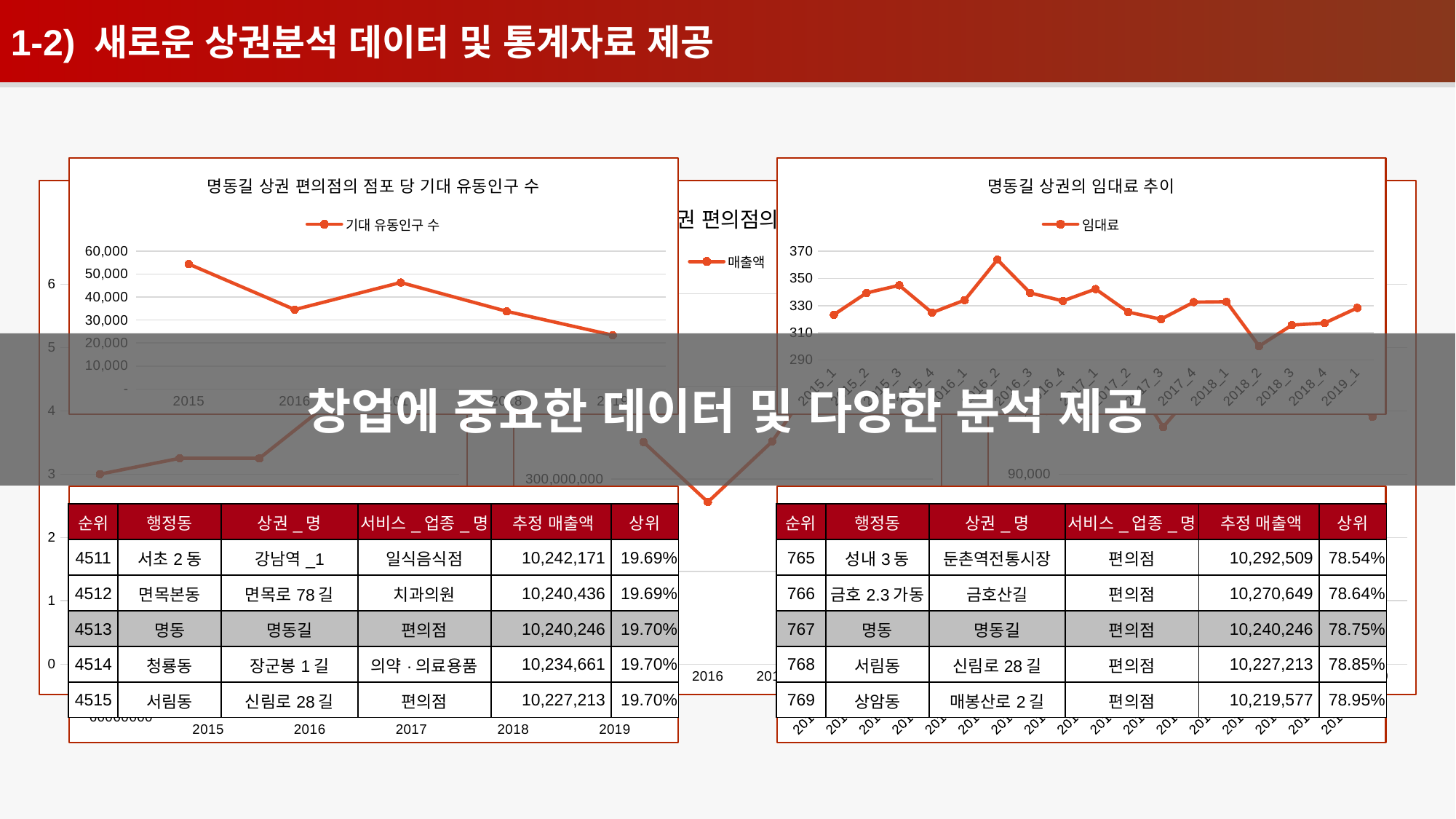

1-2) 새로운 상권분석 데이터 및 통계자료 제공

### Chart: 명동길 상권 편의점의 점포 당 기대 유동인구 수

| Category |  |
|---|---|
| 2015 | 54409.4166666667 |
| 2016 | 34566.0769230769 |
| 2017 | 46364.3846153846 |
| 2018 | 33810.8235294118 |
| 2019 | 23442.0 |

### Chart: 명동길 상권의 임대료 추이

| Category |  |
|---|---|
| 2015_1 | 323.301 |
| 2015_2 | 339.377 |
| 2015_3 | 344.926 |
| 2015_4 | 324.819 |
| 2016_1 | 334.07 |
| 2016_2 | 363.77 |
| 2016_3 | 339.336 |
| 2016_4 | 333.441 |
| 2017_1 | 342.176 |
| 2017_2 | 325.234 |
| 2017_3 | 320.015 |
| 2017_4 | 332.558 |
| 2018_1 | 332.864 |
| 2018_2 | 300.226 |
| 2018_3 | 315.712 |
| 2018_4 | 317.147 |
| 2019_1 | 328.308 |

### Chart: 명동길 상권의 편의점에 대한 점포 수

| Category |  |
|---|---|
| 2015 | 3.0 |
| 2016 | 3.25 |
| 2017 | 3.25 |
| 2018 | 4.25 |
| 2019 | 5.0 |

### Chart: 명동길 상권 편의점의 총매출액

| Category |  |
|---|---|
| 2015 | 339775654.0 |
| 2016 | 275000001.0 |
| 2017 | 340431763.0 |
| 2018 | 440609914.3 |
| 2019 | 435739503.0 |

### Chart: 명동길 상권의 유동인구 수

| Category |  |
|---|---|
| 2015 | 163228.25 |
| 2016 | 112339.75 |
| 2017 | 150684.25 |
| 2018 | 143696.0 |
| 2019 | 117210.0 |
창업에 중요한 데이터 및 다양한 분석 제공

### Chart: 명동길 상권 편의점의 점포 당 기대매출액

| Category |  |
|---|---|
| 2015 | 113258551.333333 |
| 2016 | 84615384.9230769 |
| 2017 | 104748234.769231 |
| 2018 | 103672921.011765 |
| 2019 | 87147900.6 |

### Chart: 명동길 상권의 공실률 추이

| Category |  |
|---|---|
| 2015_1 | 7.659 |
| 2015_2 | 7.967 |
| 2015_3 | 8.351 |
| 2015_4 | 7.926 |
| 2016_1 | 8.652 |
| 2016_2 | 6.395 |
| 2016_3 | 6.172 |
| 2016_4 | 6.018 |
| 2017_1 | 6.721 |
| 2017_2 | 4.771 |
| 2017_3 | 4.726 |
| 2017_4 | 5.909 |
| 2018_1 | 7.808 |
| 2018_2 | 7.681 |
| 2018_3 | 9.289 |
| 2018_4 | 10.298 |
| 2019_1 | 12.712 |
| 순위 | 행정동 | 상권\_명 | 서비스\_업종\_명 | 추정 매출액 | 상위 |
| --- | --- | --- | --- | --- | --- |
| 4511 | 서초2동 | 강남역\_1 | 일식음식점 | 10,242,171 | 19.69% |
| 4512 | 면목본동 | 면목로78길 | 치과의원 | 10,240,436 | 19.69% |
| 4513 | 명동 | 명동길 | 편의점 | 10,240,246 | 19.70% |
| 4514 | 청룡동 | 장군봉1길 | 의약·의료용품 | 10,234,661 | 19.70% |
| 4515 | 서림동 | 신림로28길 | 편의점 | 10,227,213 | 19.70% |
| 순위 | 행정동 | 상권\_명 | 서비스\_업종\_명 | 추정 매출액 | 상위 |
| --- | --- | --- | --- | --- | --- |
| 765 | 성내3동 | 둔촌역전통시장 | 편의점 | 10,292,509 | 78.54% |
| 766 | 금호2.3가동 | 금호산길 | 편의점 | 10,270,649 | 78.64% |
| 767 | 명동 | 명동길 | 편의점 | 10,240,246 | 78.75% |
| 768 | 서림동 | 신림로28길 | 편의점 | 10,227,213 | 78.85% |
| 769 | 상암동 | 매봉산로2길 | 편의점 | 10,219,577 | 78.95% |